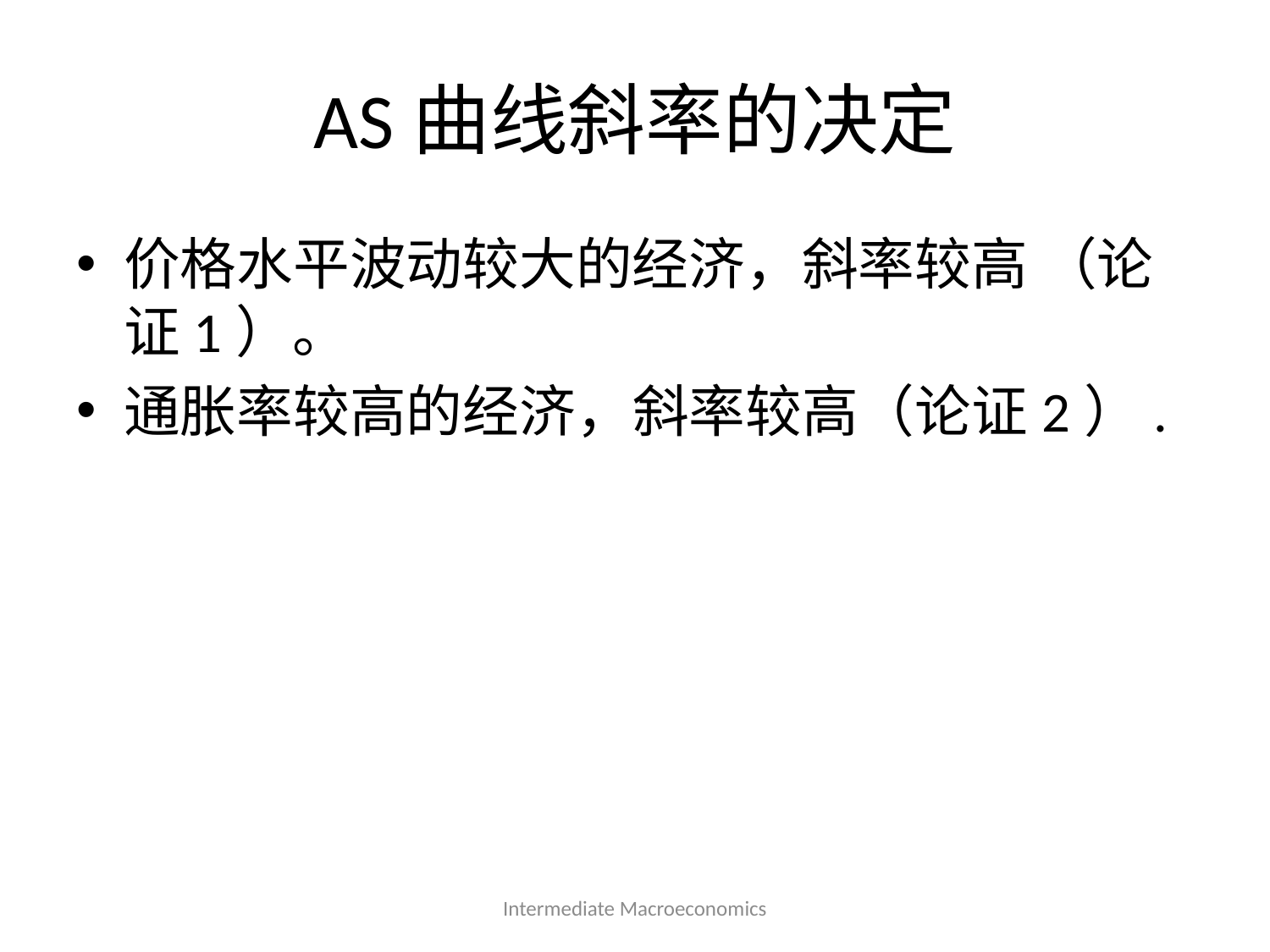

# AS曲线斜率的决定
价格水平波动较大的经济，斜率较高 （论证1）。
通胀率较高的经济，斜率较高（论证2）.
Intermediate Macroeconomics